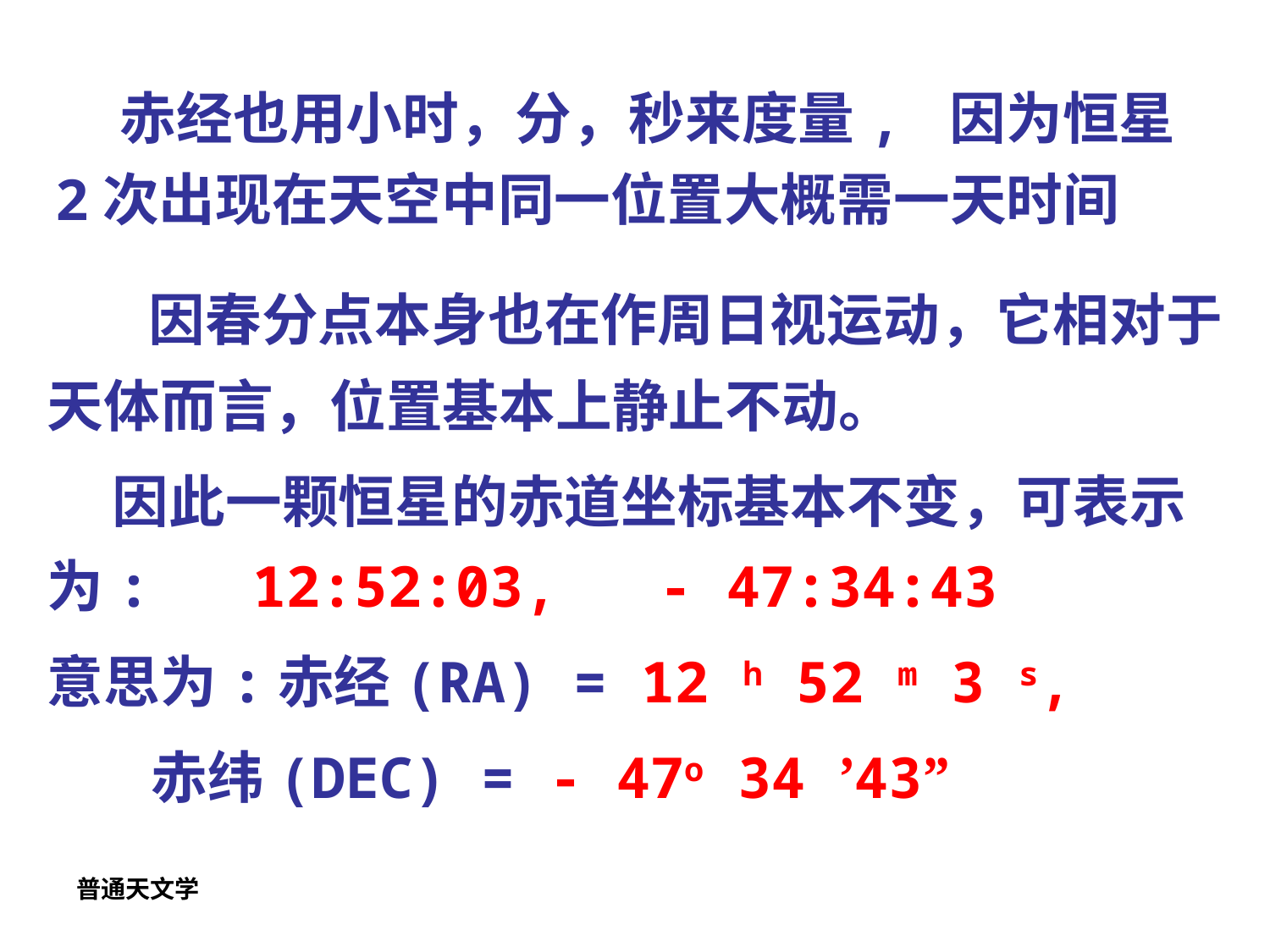

# 赤经也用小时，分，秒来度量, 因为恒星2次出现在天空中同一位置大概需一天时间
      因春分点本身也在作周日视运动，它相对于天体而言，位置基本上静止不动。
    因此一颗恒星的赤道坐标基本不变，可表示为:   12:52:03,   - 47:34:43
意思为:赤经(RA) = 12 h 52 m 3 s,
       赤纬(DEC) = - 47o 34 ’43”
普通天文学